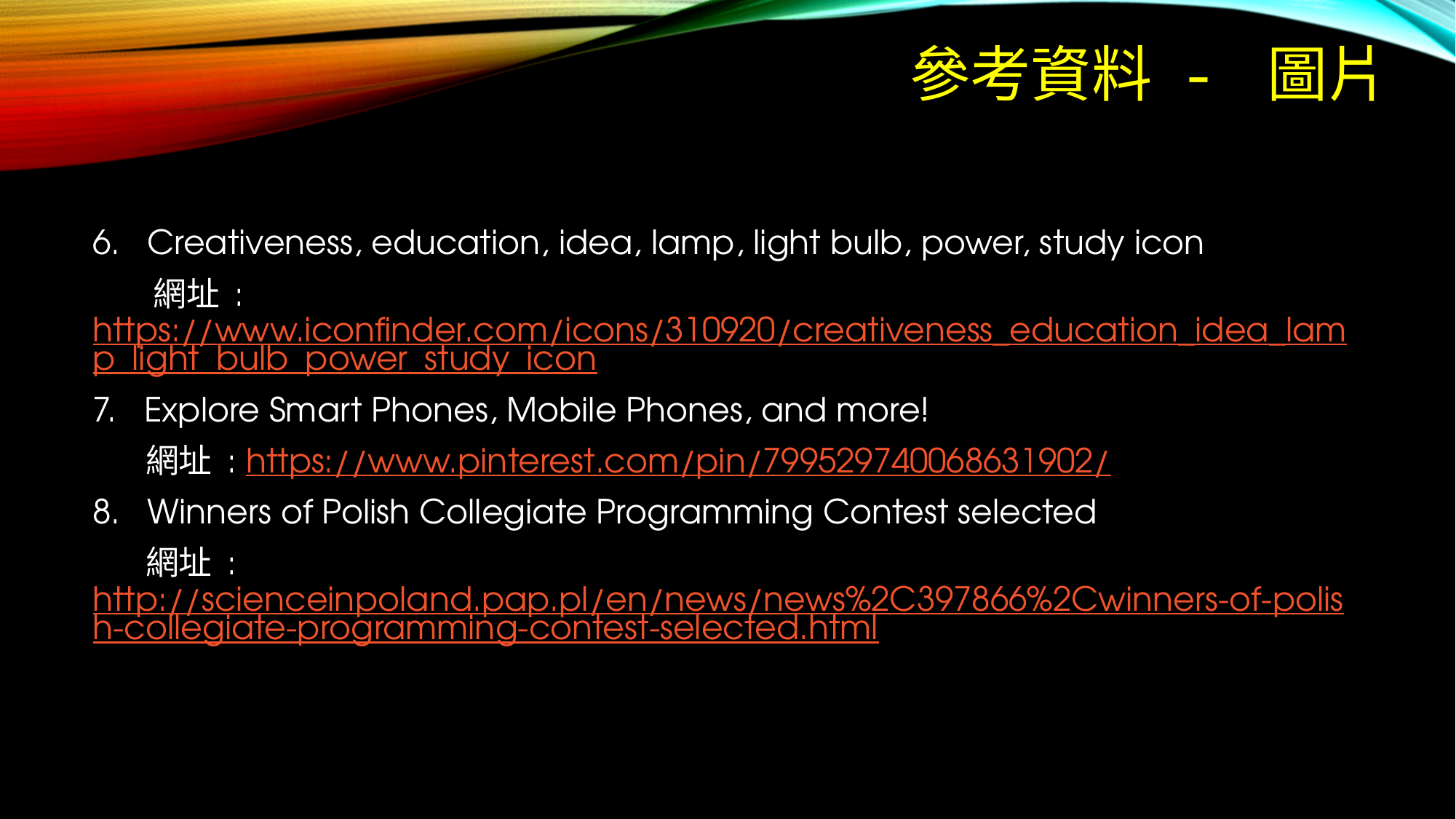

# 參考資料 - 圖片
Creativeness, education, idea, lamp, light bulb, power, study icon
       網址 : https://www.iconfinder.com/icons/310920/creativeness_education_idea_lamp_light_bulb_power_study_icon
7.   Explore Smart Phones, Mobile Phones, and more!
      網址 : https://www.pinterest.com/pin/799529740068631902/
Winners of Polish Collegiate Programming Contest selected
      網址 : http://scienceinpoland.pap.pl/en/news/news%2C397866%2Cwinners-of-polish-collegiate-programming-contest-selected.html